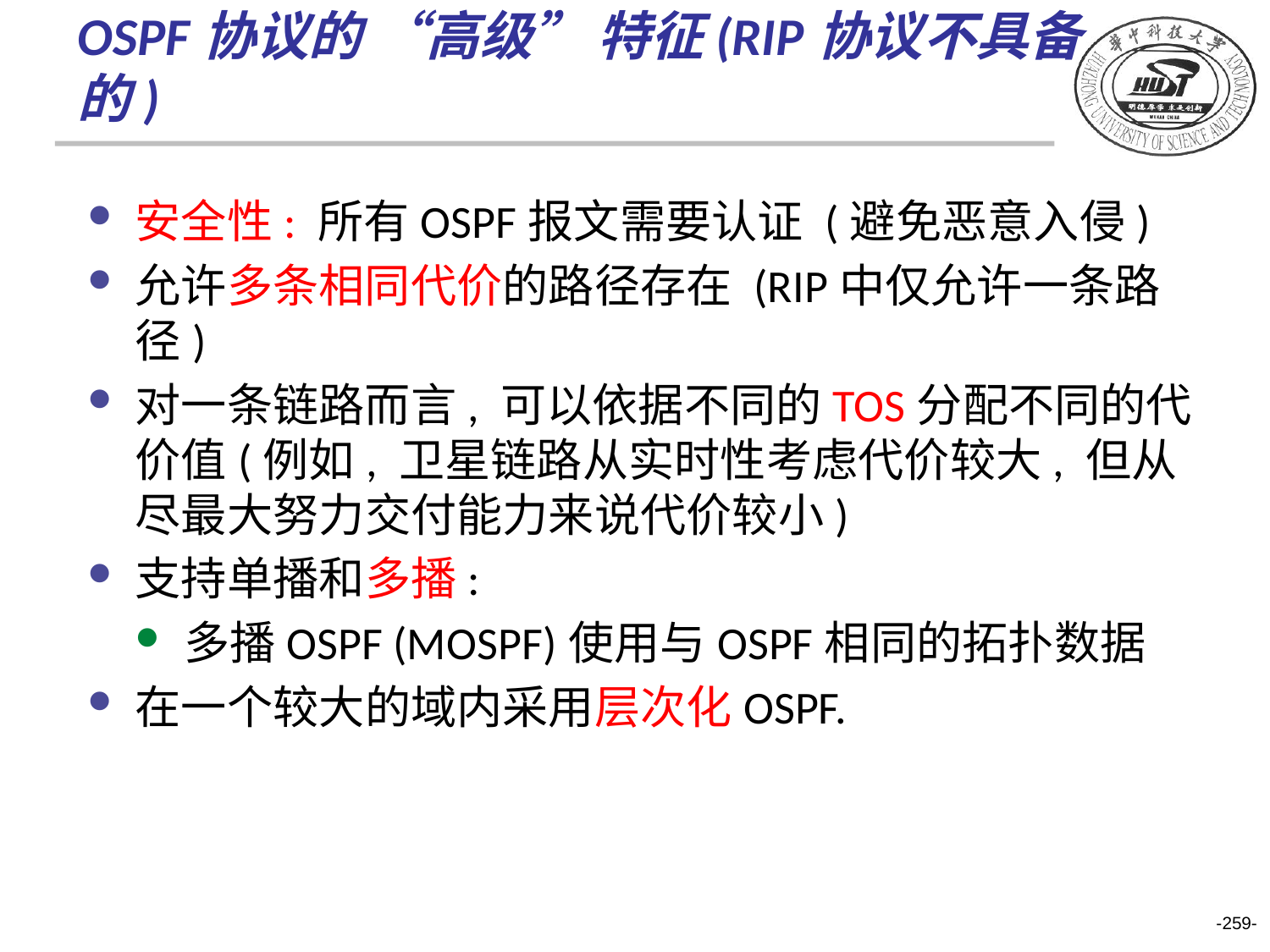

OSPF协议的 “高级” 特征(RIP协议不具备的)
安全性: 所有OSPF报文需要认证 (避免恶意入侵)
允许多条相同代价的路径存在 (RIP中仅允许一条路径)
对一条链路而言, 可以依据不同的TOS分配不同的代价值(例如, 卫星链路从实时性考虑代价较大, 但从尽最大努力交付能力来说代价较小)
支持单播和多播:
多播OSPF (MOSPF)使用与OSPF相同的拓扑数据
在一个较大的域内采用层次化OSPF.

-259-